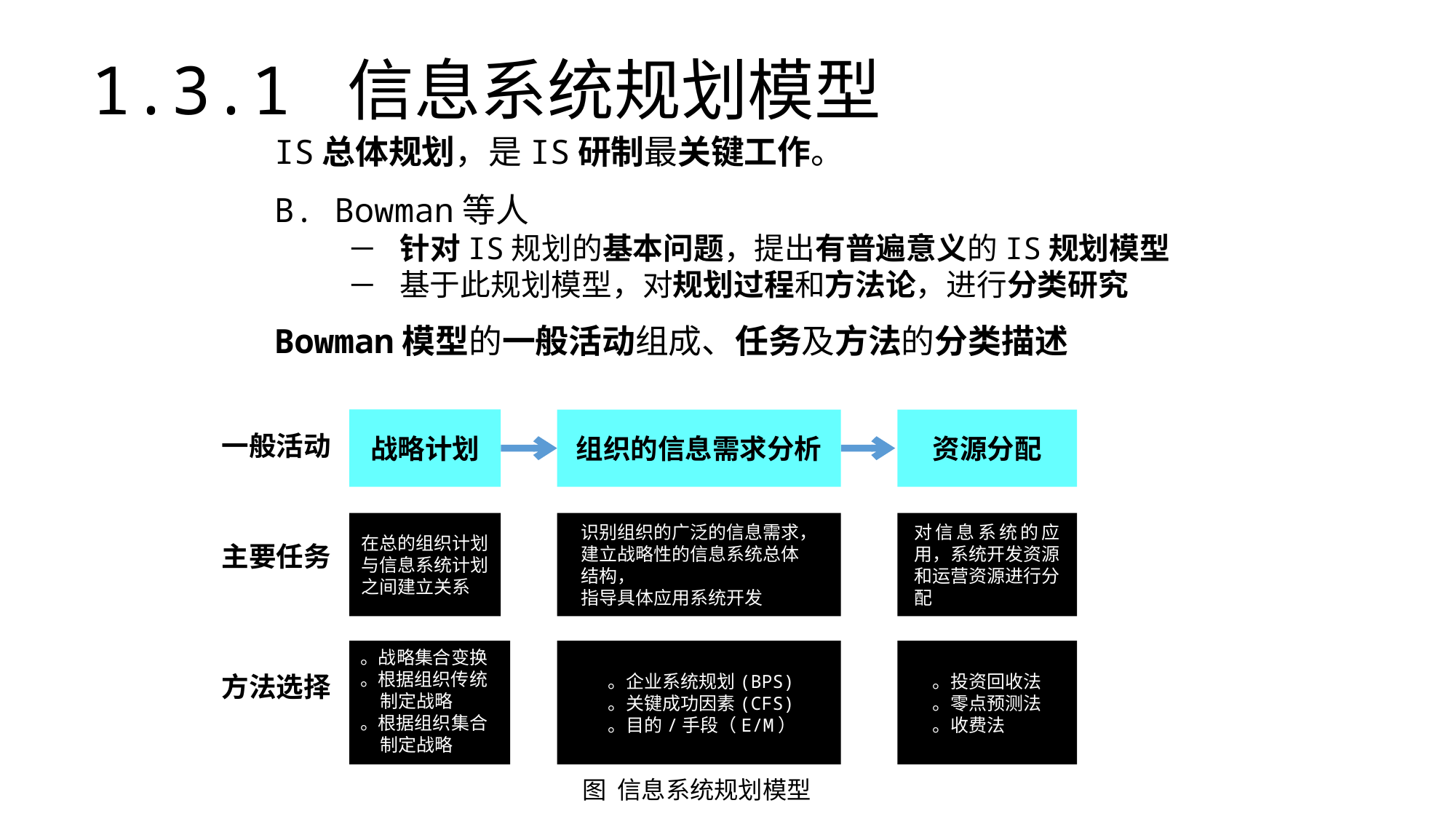

# 1.3.1 信息系统规划模型
IS总体规划，是IS研制最关键工作。
B. Bowman等人
 针对IS规划的基本问题，提出有普遍意义的IS规划模型
 基于此规划模型，对规划过程和方法论，进行分类研究
Bowman模型的一般活动组成、任务及方法的分类描述
战略计划
组织的信息需求分析

资源分配

一般活动
在总的组织计划与信息系统计划之间建立关系
识别组织的广泛的信息需求，
建立战略性的信息系统总体
结构，
指导具体应用系统开发
对信息系统的应用，系统开发资源和运营资源进行分配
主要任务
。战略集合变换
。根据组织传统
    制定战略
。根据组织集合
    制定战略

。企业系统规划(BPS)
。关键成功因素(CFS)
。目的/手段（E/M）

。投资回收法
。零点预测法
。收费法

方法选择
图  信息系统规划模型